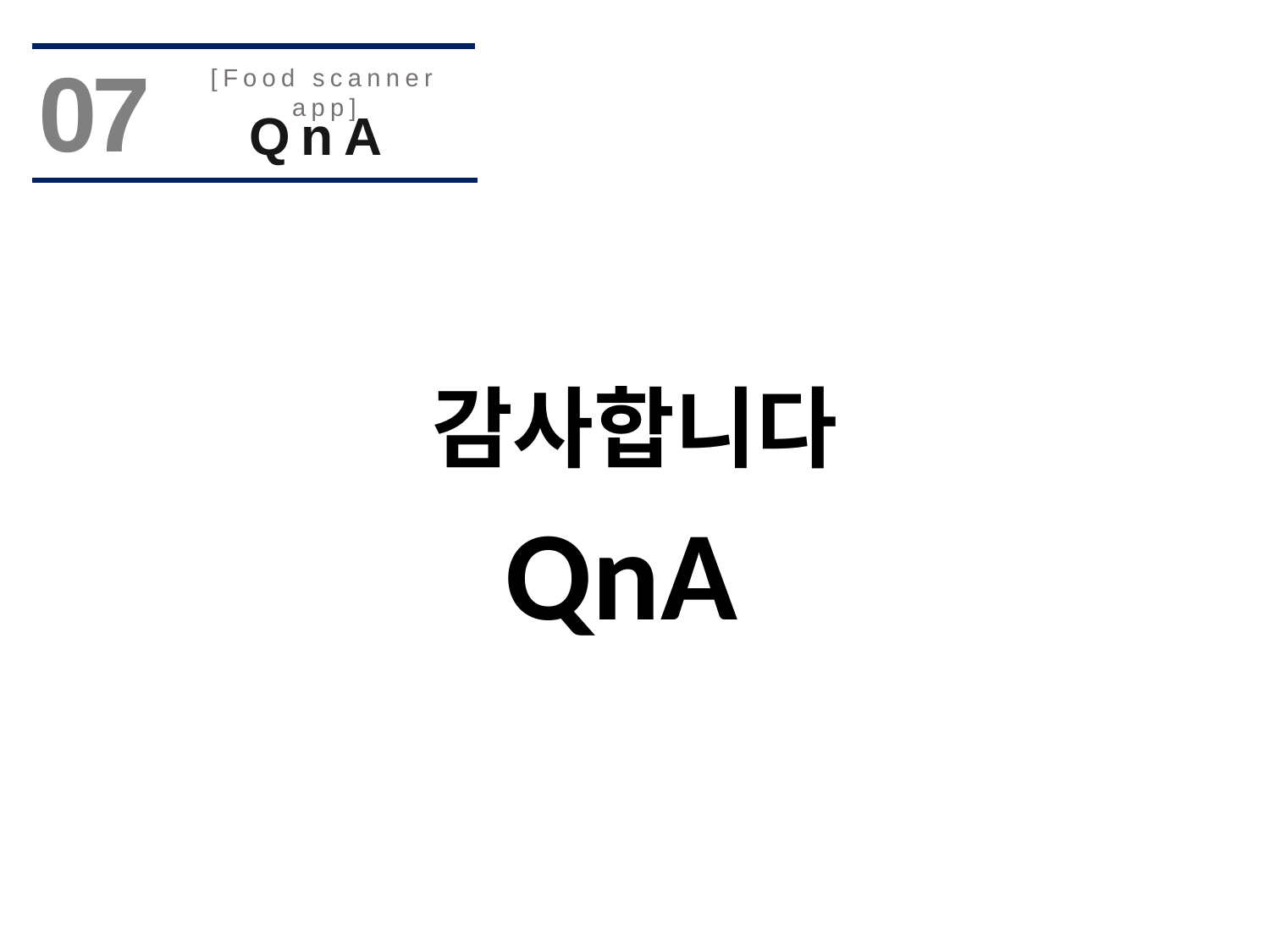

07
[Food scanner app]
QnA
감사합니다
# QnA